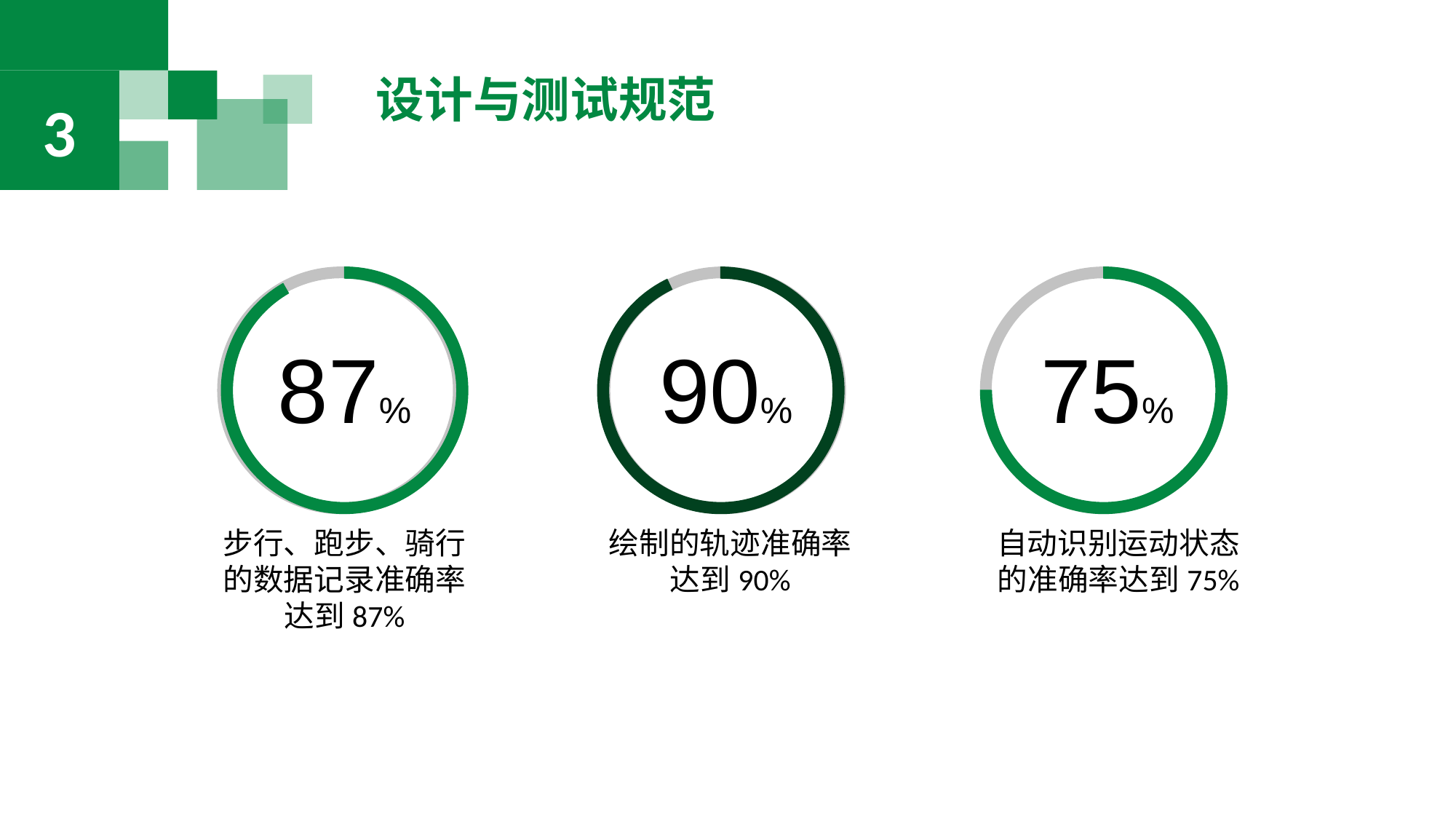

3
设计与测试规范

87%
90%
75%
步行、跑步、骑行的数据记录准确率达到87%
绘制的轨迹准确率达到90%
自动识别运动状态的准确率达到75%